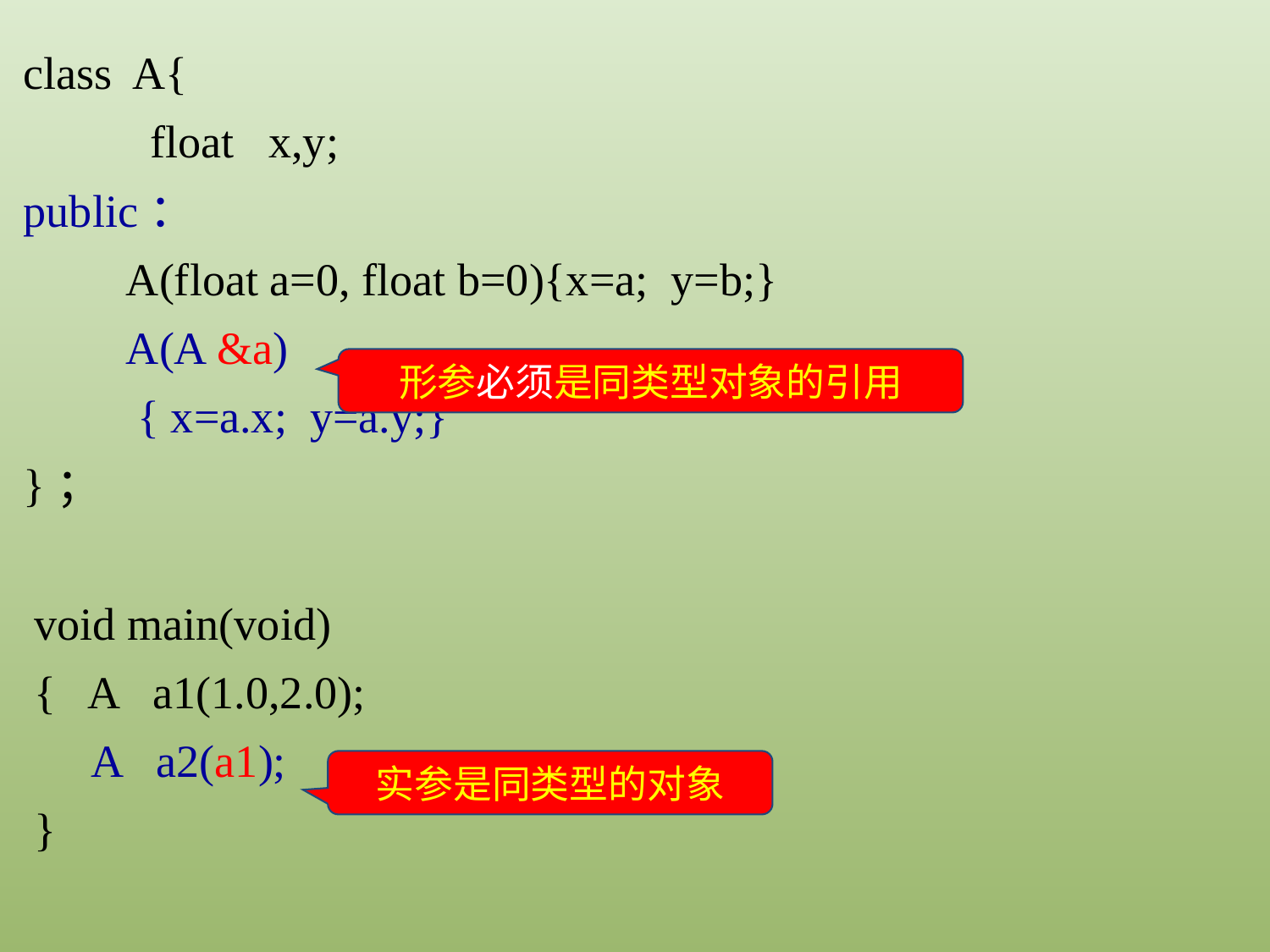

class  A{
	float   x,y;
public：
         A(float a=0, float b=0){x=a;  y=b;}
         A(A &a)
          { x=a.x;  y=a.y;}
}；
形参必须是同类型对象的引用
void main(void)
{   A   a1(1.0,2.0);
     A   a2(a1);
}
实参是同类型的对象
692